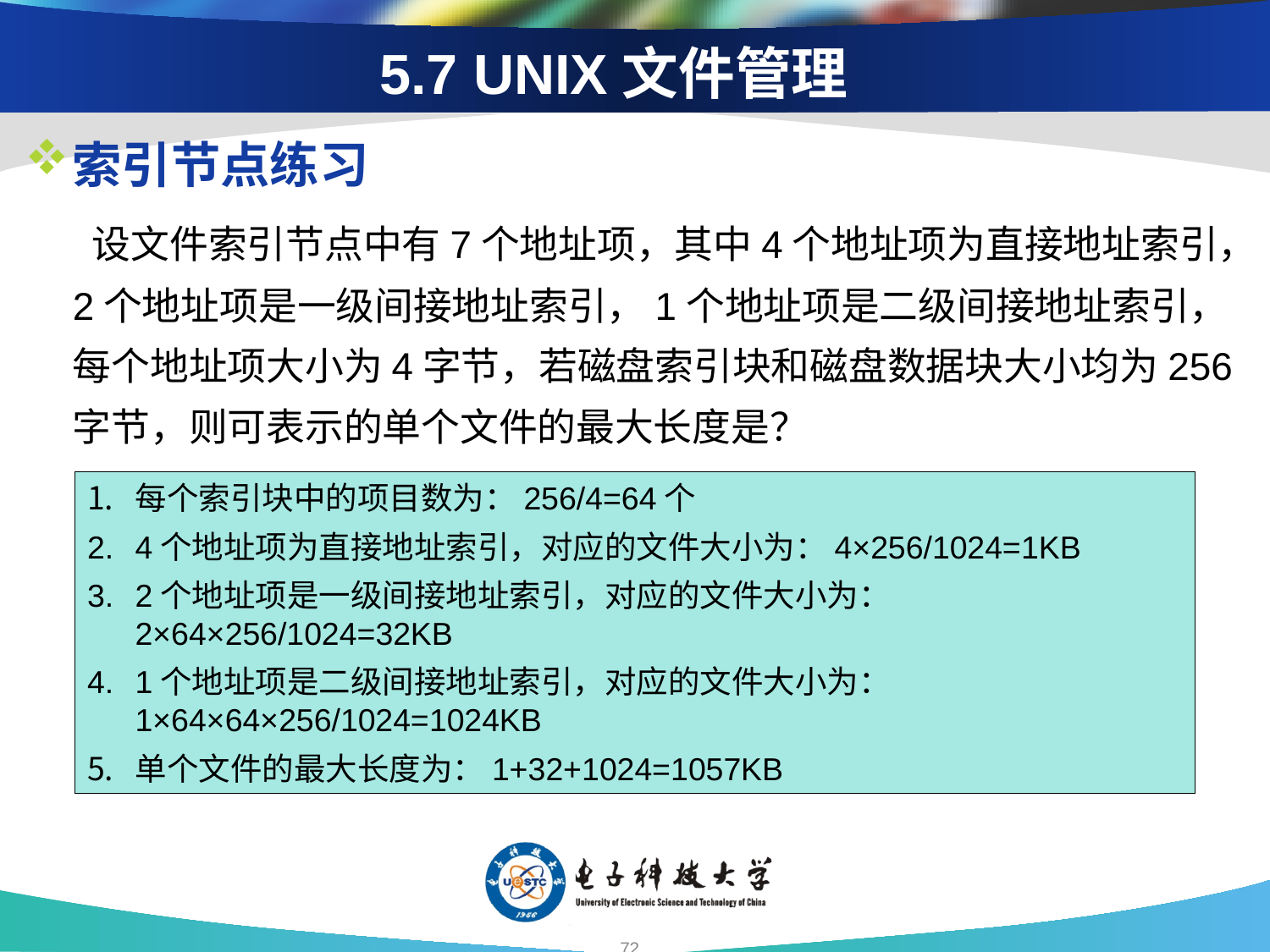

5.7 UNIX文件管理
索引节点练习
      设文件索引节点中有7个地址项，其中4个地址项为直接地址索引，2个地址项是一级间接地址索引，1个地址项是二级间接地址索引，每个地址项大小为4字节，若磁盘索引块和磁盘数据块大小均为256字节，则可表示的单个文件的最大长度是？
每个索引块中的项目数为：256/4=64个
4个地址项为直接地址索引，对应的文件大小为：4×256/1024=1KB
2个地址项是一级间接地址索引，对应的文件大小为：2×64×256/1024=32KB
1个地址项是二级间接地址索引，对应的文件大小为：1×64×64×256/1024=1024KB
单个文件的最大长度为：1+32+1024=1057KB
72